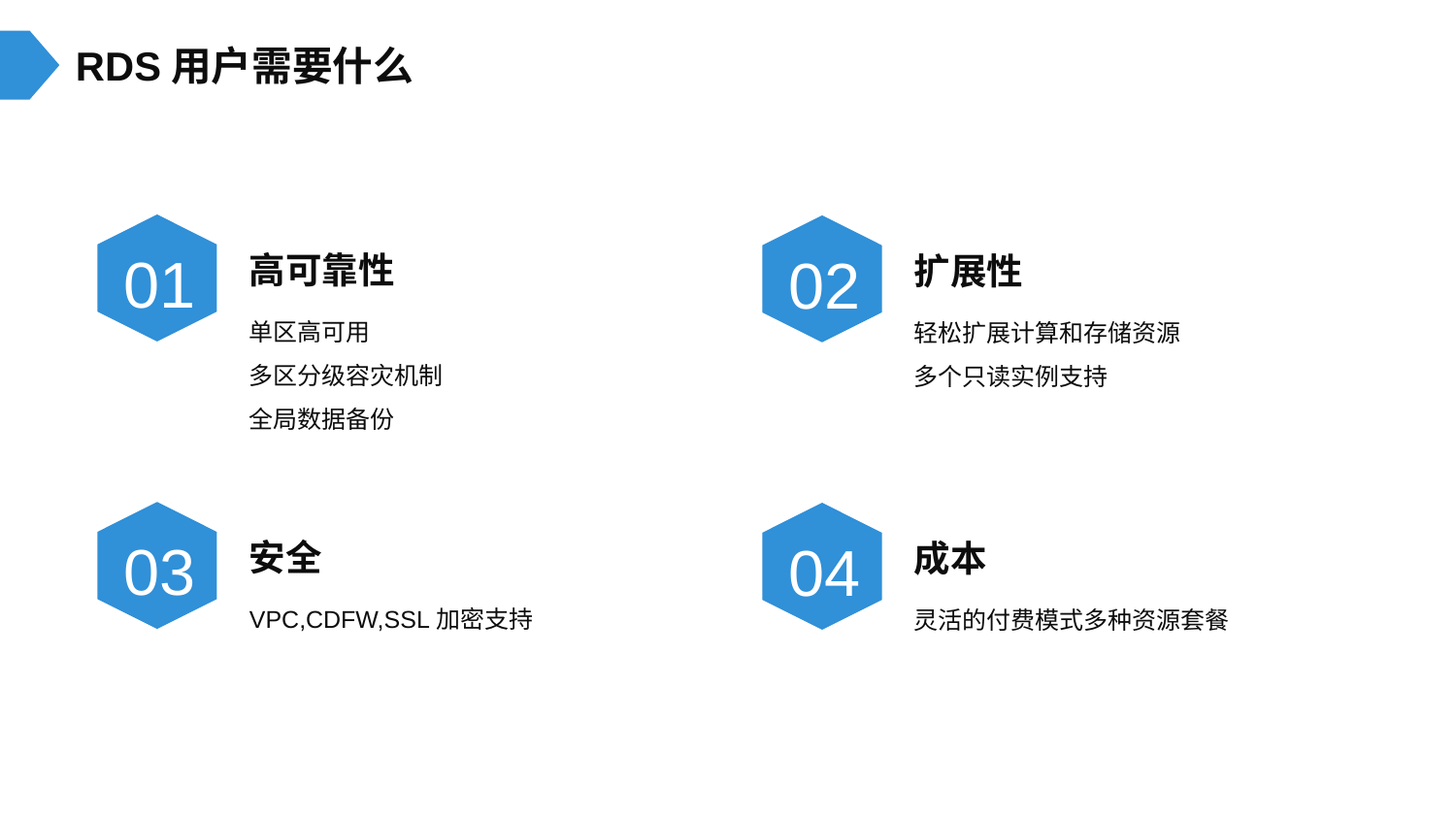

RDS用户需要什么

01
02
高可靠性
扩展性
单区高可用
多区分级容灾机制
全局数据备份
轻松扩展计算和存储资源
多个只读实例支持

03
04
安全
成本
VPC,CDFW,SSL加密支持
灵活的付费模式多种资源套餐